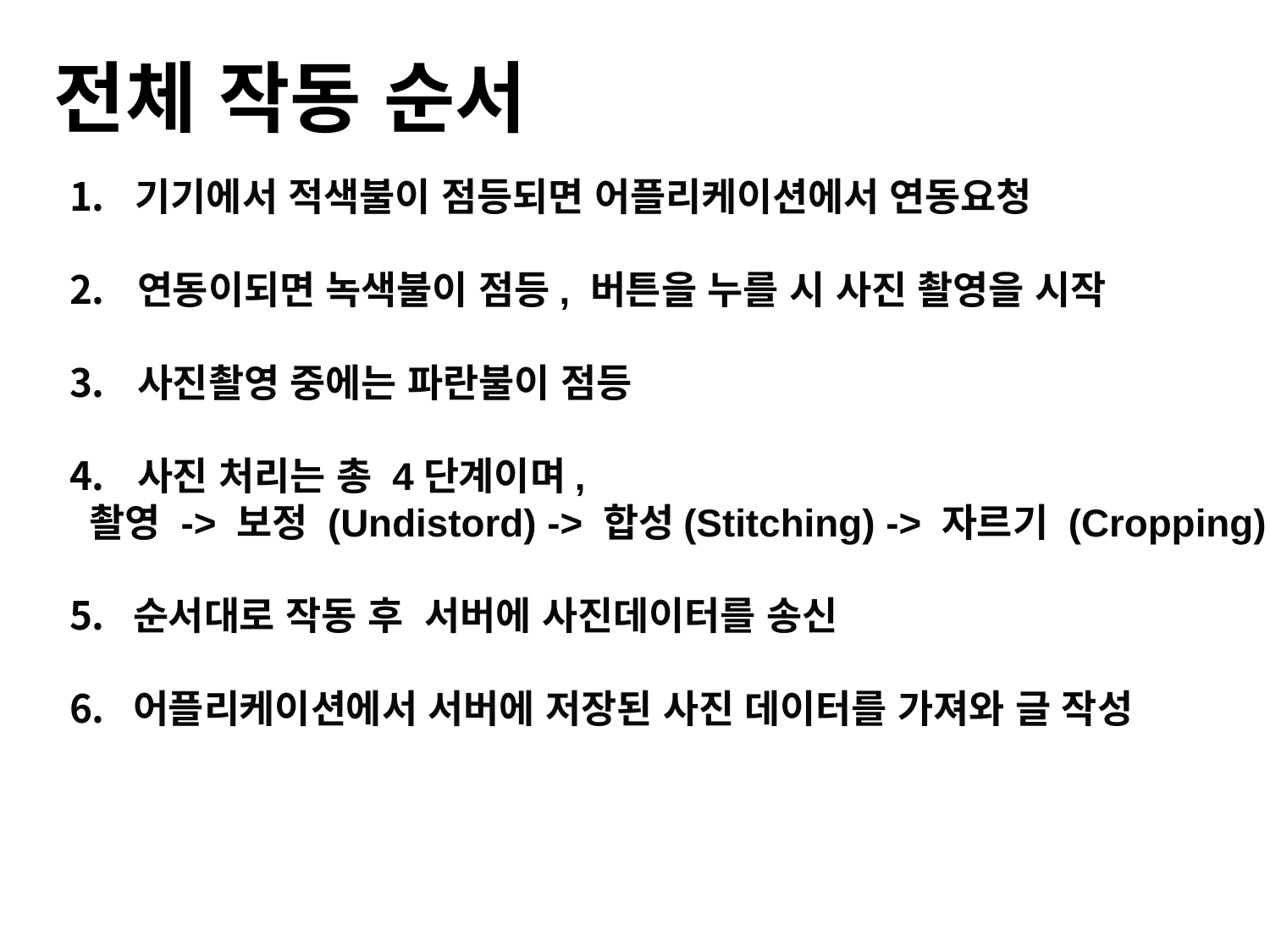

# 전체 작동 순서
 기기에서 적색불이 점등되면 어플리케이션에서 연동요청

 연동이되면 녹색불이 점등, 버튼을 누를 시 사진 촬영을 시작

 사진촬영 중에는 파란불이 점등

 사진 처리는 총 4단계이며,
 촬영 -> 보정 (Undistord) -> 합성(Stitching) -> 자르기 (Cropping)

순서대로 작동 후  서버에 사진데이터를 송신

어플리케이션에서 서버에 저장된 사진 데이터를 가져와 글 작성